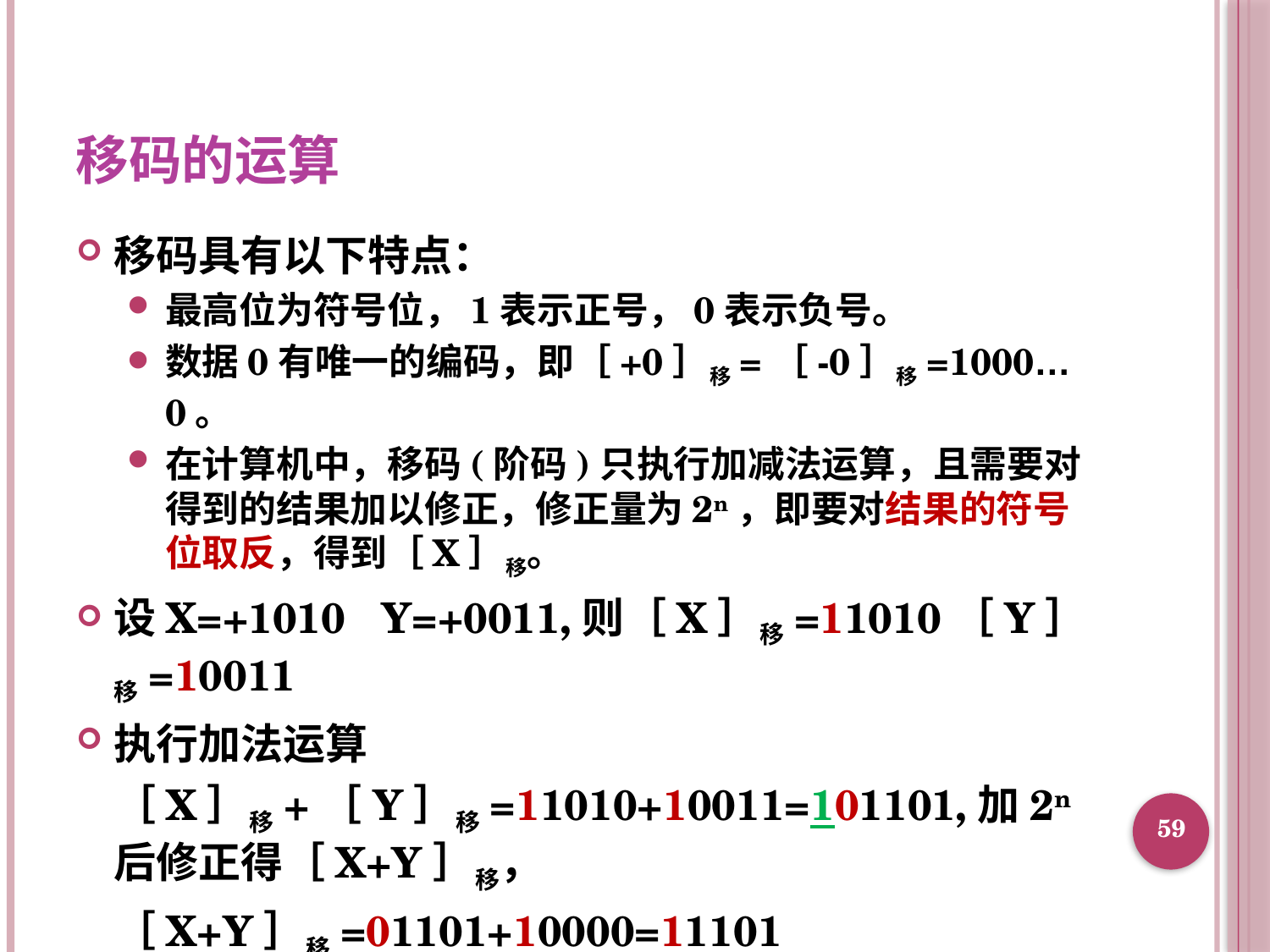

# 移码的运算
移码具有以下特点：
最高位为符号位，1表示正号，0表示负号。
数据0有唯一的编码，即［+0］移=［-0］移=1000…0。
在计算机中，移码(阶码)只执行加减法运算，且需要对得到的结果加以修正，修正量为2n，即要对结果的符号位取反，得到［X］移。
设X=+1010   Y=+0011,则［X］移=11010［Y］移=10011
执行加法运算
	［X］移+［Y］移=11010+10011=101101,加2n后修正得［X+Y］移，
	［X+Y］移=01101+10000=11101
59